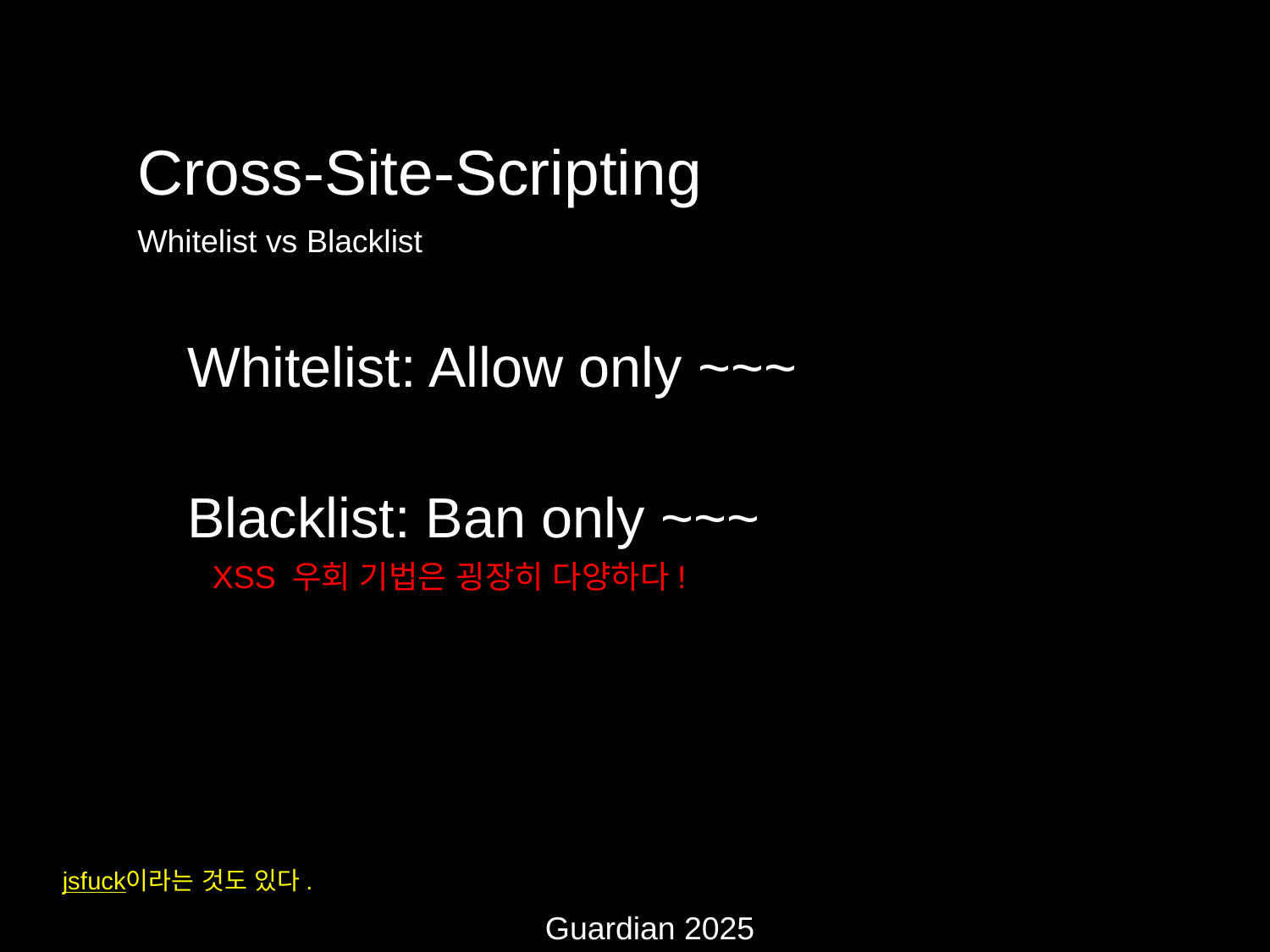

Cross-Site-Scripting
Whitelist vs Blacklist
Whitelist: Allow only ~~~

Blacklist: Ban only ~~~
XSS 우회 기법은 굉장히 다양하다!
jsfuck이라는 것도 있다.